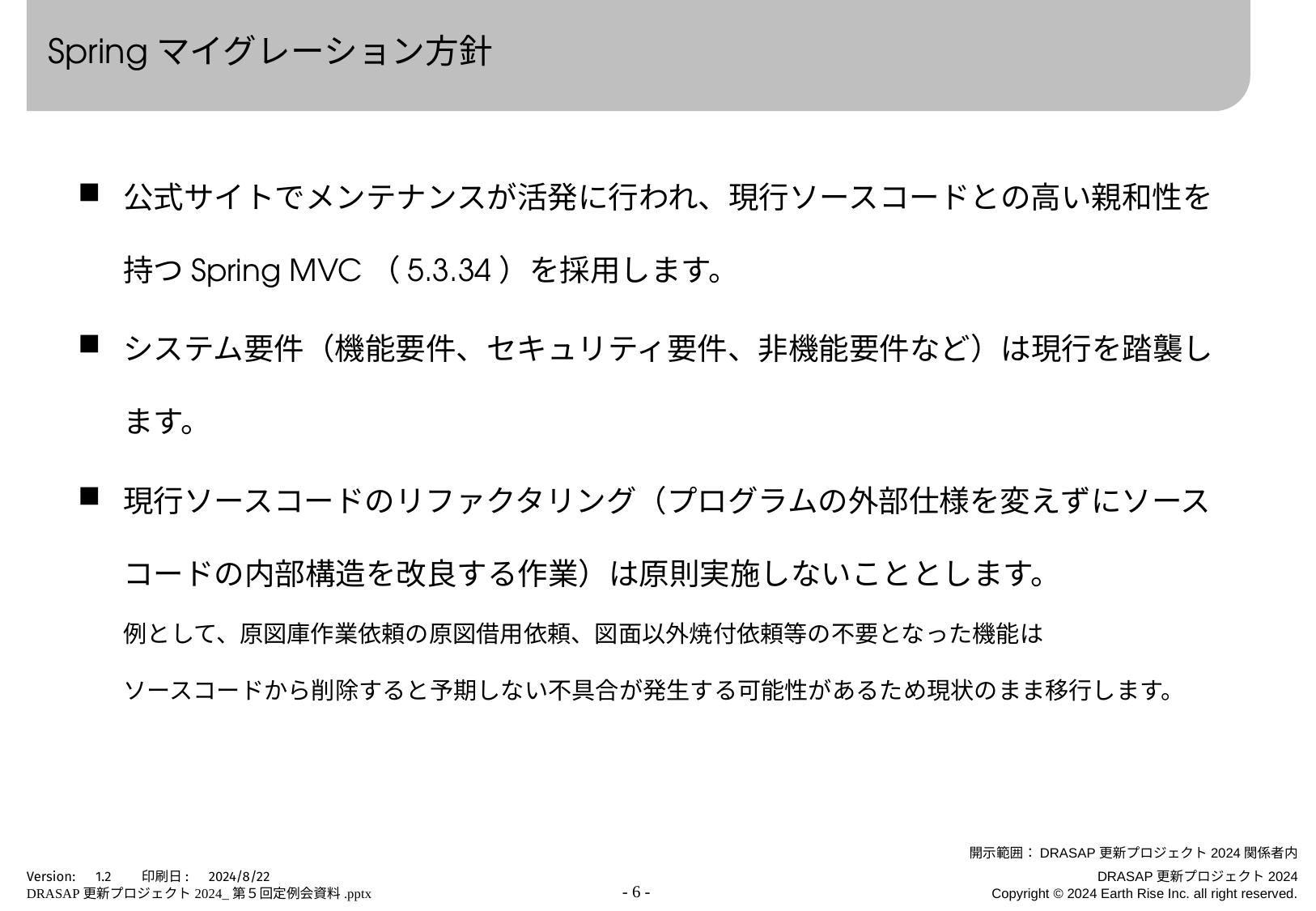

# Springマイグレーション方針
公式サイトでメンテナンスが活発に行われ、現行ソースコードとの高い親和性を持つSpring MVC（5.3.34）を採用します。
システム要件（機能要件、セキュリティ要件、非機能要件など）は現行を踏襲します。
現行ソースコードのリファクタリング（プログラムの外部仕様を変えずにソースコードの内部構造を改良する作業）は原則実施しないこととします。
例として、原図庫作業依頼の原図借用依頼、図面以外焼付依頼等の不要となった機能は
ソースコードから削除すると予期しない不具合が発生する可能性があるため現状のまま移行します。